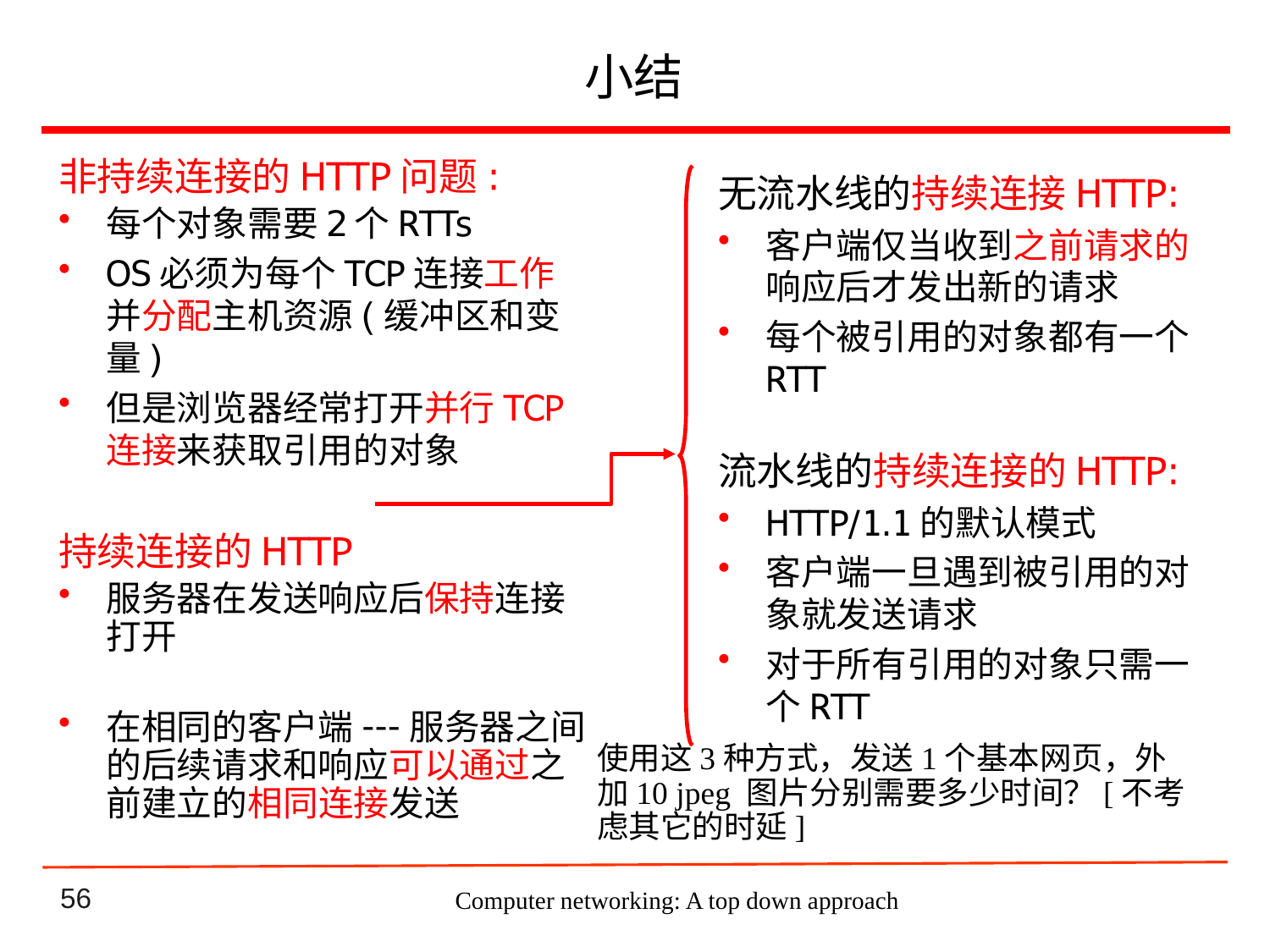

# 小结
非持续连接的HTTP问题:
每个对象需要2个RTTs
OS必须为每个TCP连接工作并分配主机资源(缓冲区和变量)
但是浏览器经常打开并行TCP连接来获取引用的对象

持续连接的HTTP
服务器在发送响应后保持连接打开

在相同的客户端---服务器之间的后续请求和响应可以通过之前建立的相同连接发送

无流水线的持续连接HTTP:
客户端仅当收到之前请求的响应后才发出新的请求
每个被引用的对象都有一个RTT

流水线的持续连接的HTTP:
HTTP/1.1的默认模式
客户端一旦遇到被引用的对象就发送请求
对于所有引用的对象只需一个RTT
使用这3种方式，发送1个基本网页，外加10 jpeg 图片分别需要多少时间？[不考虑其它的时延]
Computer networking: A top down approach